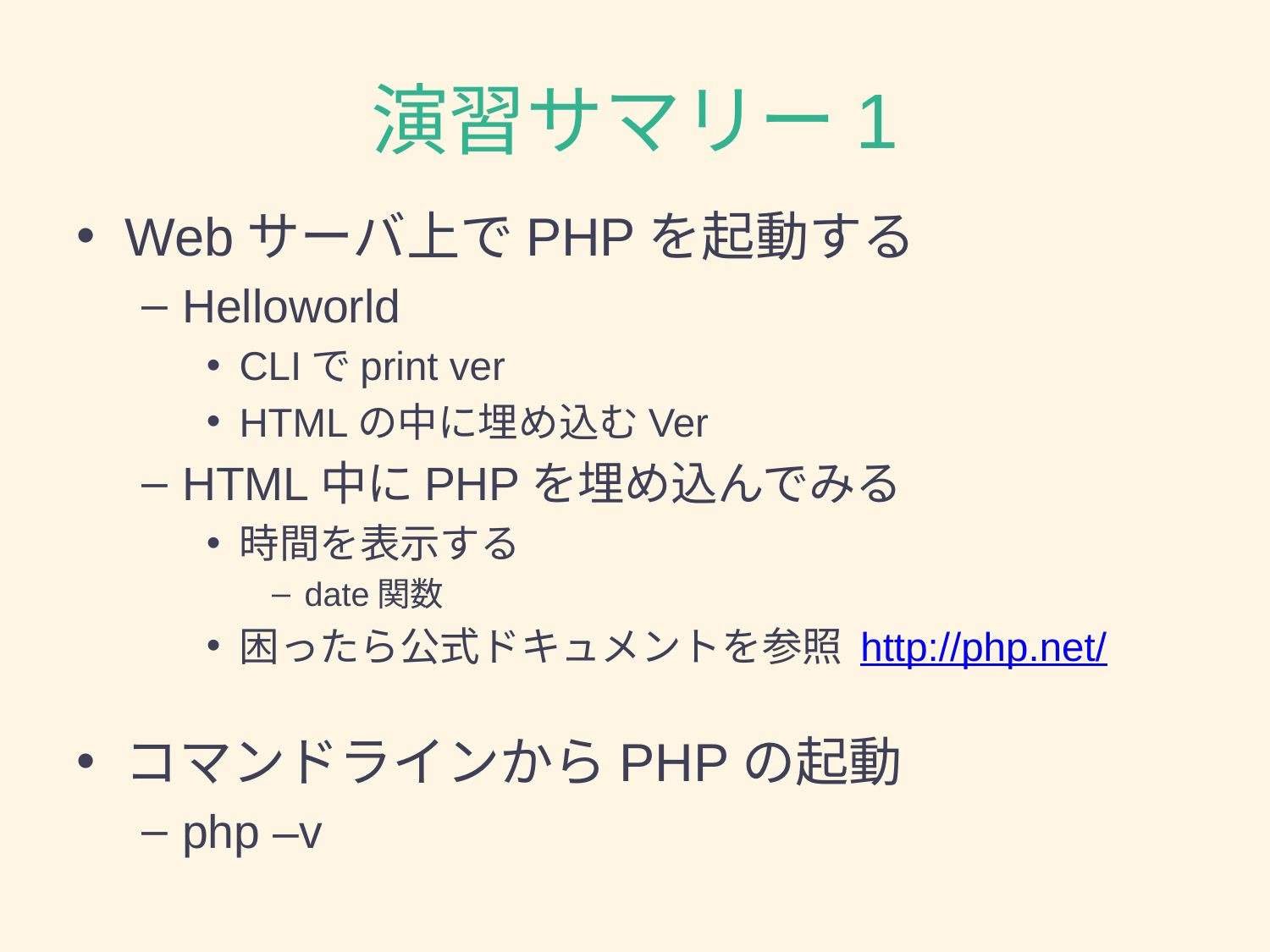

# 演習サマリー1
Webサーバ上でPHPを起動する
Helloworld
CLIでprint ver
HTMLの中に埋め込むVer
HTML中にPHPを埋め込んでみる
時間を表示する
date関数
困ったら公式ドキュメントを参照 http://php.net/
コマンドラインからPHPの起動
php –v